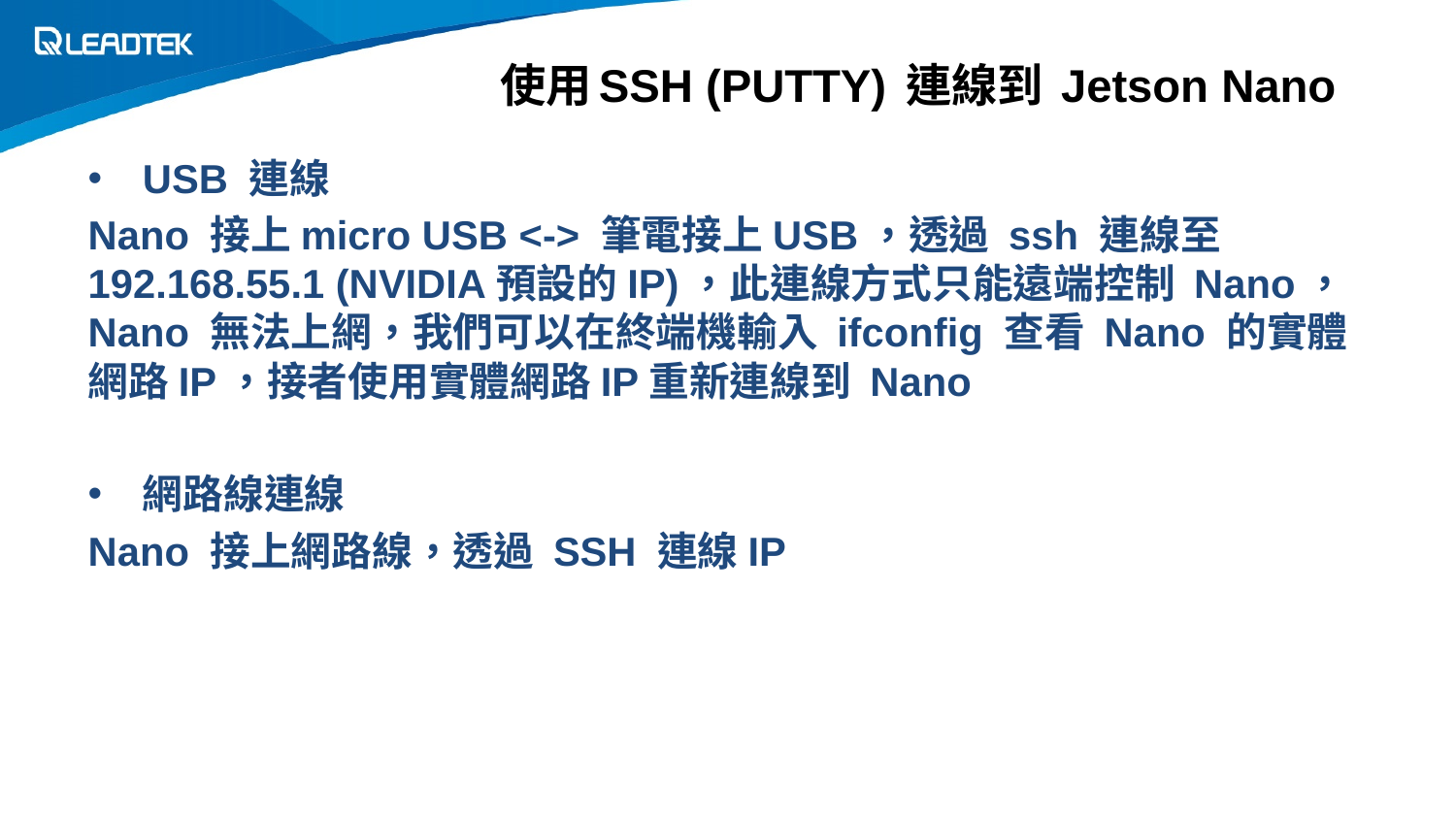

# 使用SSH (PUTTY) 連線到 Jetson Nano
USB 連線
Nano 接上micro USB <-> 筆電接上USB，透過 ssh 連線至192.168.55.1 (NVIDIA預設的IP)，此連線方式只能遠端控制 Nano，Nano 無法上網，我們可以在終端機輸入 ifconfig 查看 Nano 的實體網路IP，接者使用實體網路IP重新連線到 Nano

網路線連線
Nano 接上網路線，透過 SSH 連線IP